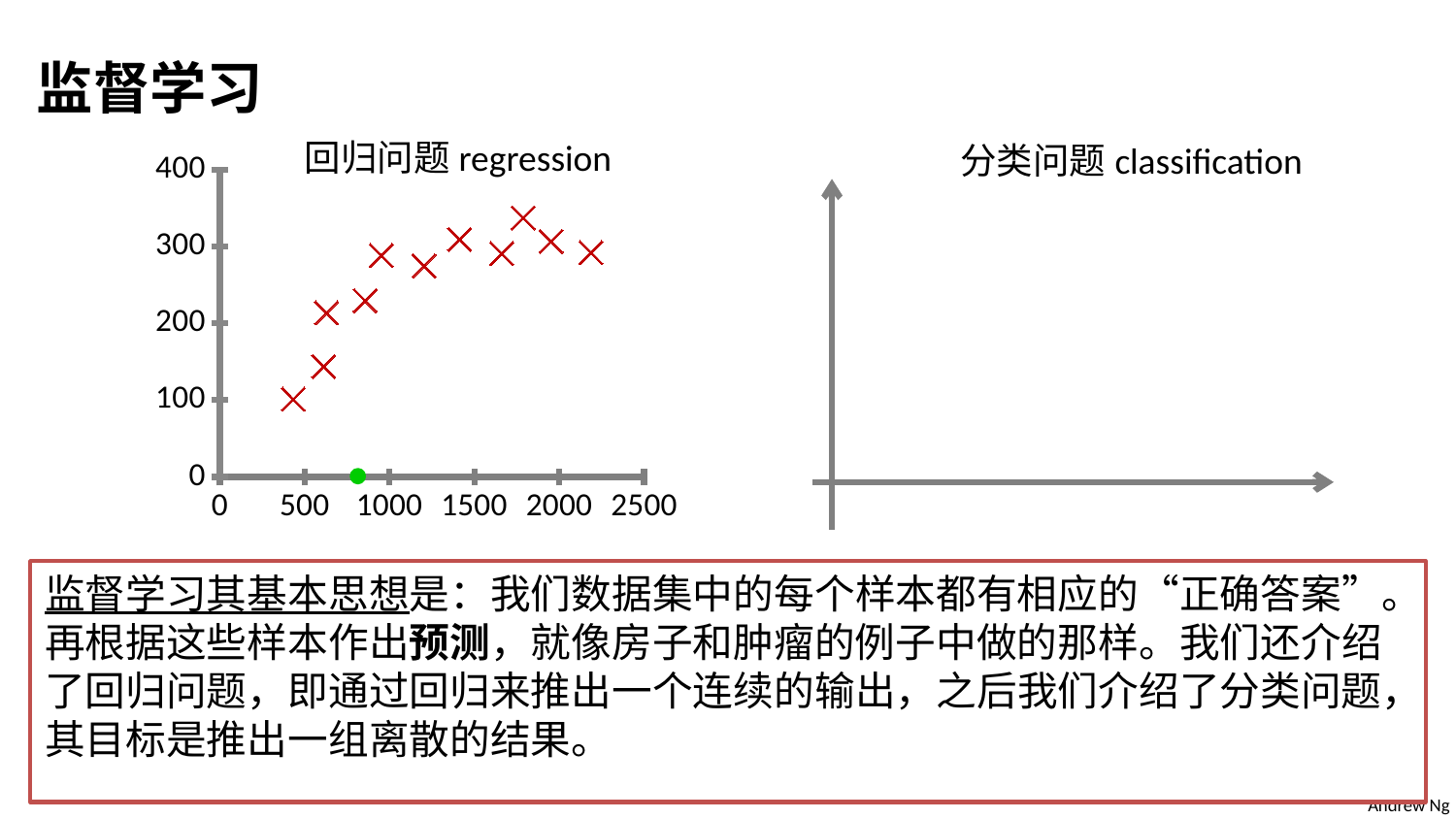

监督学习
回归问题regression
分类问题classification

### Chart

| Category | Size (feet2) |
|---|---|
监督学习其基本思想是：我们数据集中的每个样本都有相应的“正确答案”。再根据这些样本作出预测，就像房子和肿瘤的例子中做的那样。我们还介绍了回归问题，即通过回归来推出一个连续的输出，之后我们介绍了分类问题，其目标是推出一组离散的结果。